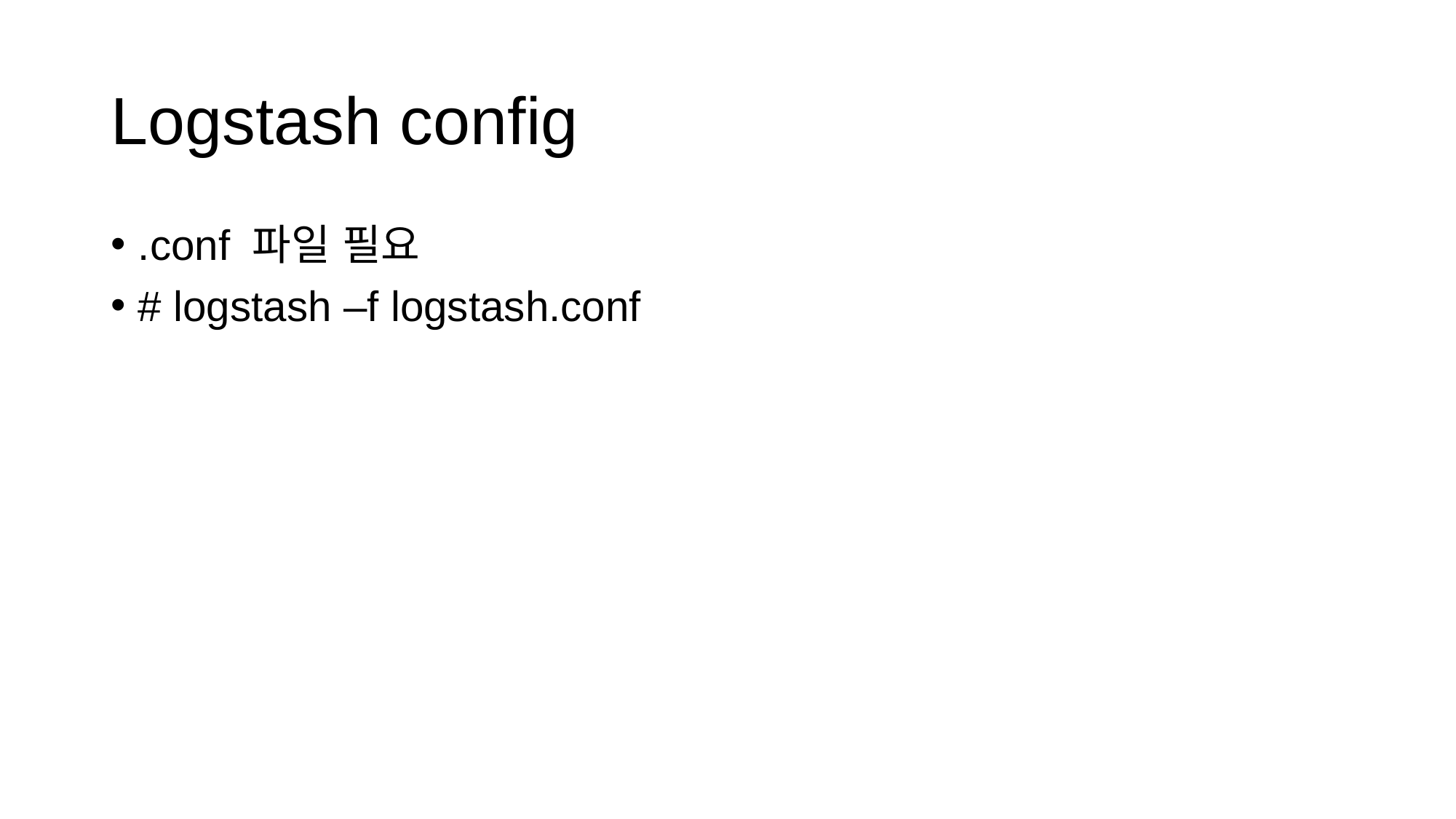

# Logstash config
.conf 파일 필요
# logstash –f logstash.conf